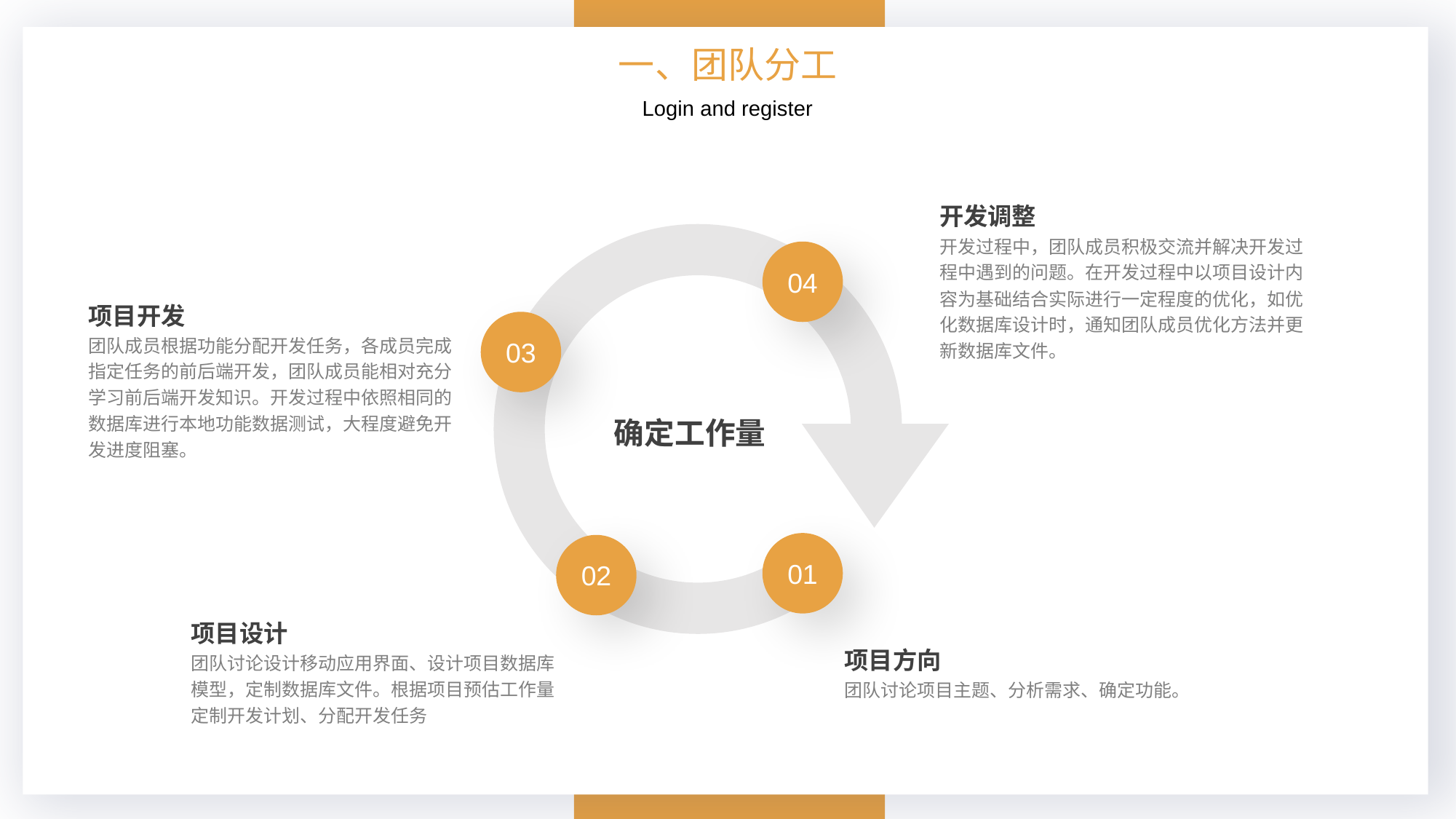

一、团队分工
Login and register
开发调整
开发过程中，团队成员积极交流并解决开发过程中遇到的问题。在开发过程中以项目设计内容为基础结合实际进行一定程度的优化，如优化数据库设计时，通知团队成员优化方法并更新数据库文件。

04
03
01
02
项目开发
团队成员根据功能分配开发任务，各成员完成指定任务的前后端开发，团队成员能相对充分学习前后端开发知识。开发过程中依照相同的数据库进行本地功能数据测试，大程度避免开发进度阻塞。
确定工作量
项目设计
团队讨论设计移动应用界面、设计项目数据库模型，定制数据库文件。根据项目预估工作量定制开发计划、分配开发任务
项目方向
团队讨论项目主题、分析需求、确定功能。